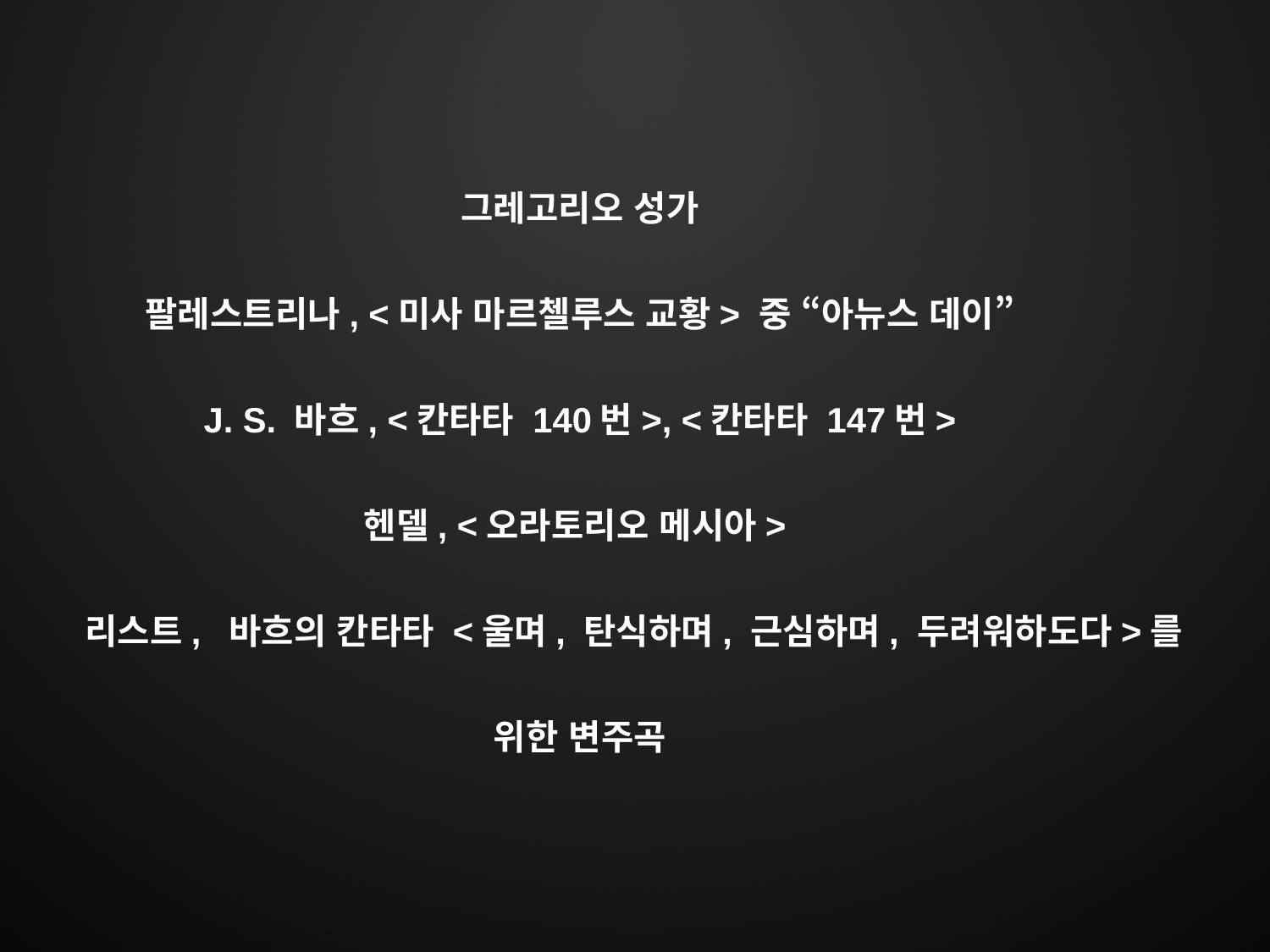

그레고리오 성가
팔레스트리나, <미사 마르첼루스 교황> 중 “아뉴스 데이”
J. S. 바흐, <칸타타 140번>, <칸타타 147번>
헨델, <오라토리오 메시아>
           리스트,  바흐의 칸타타 <울며, 탄식하며, 근심하며, 두려워하도다>를
위한 변주곡